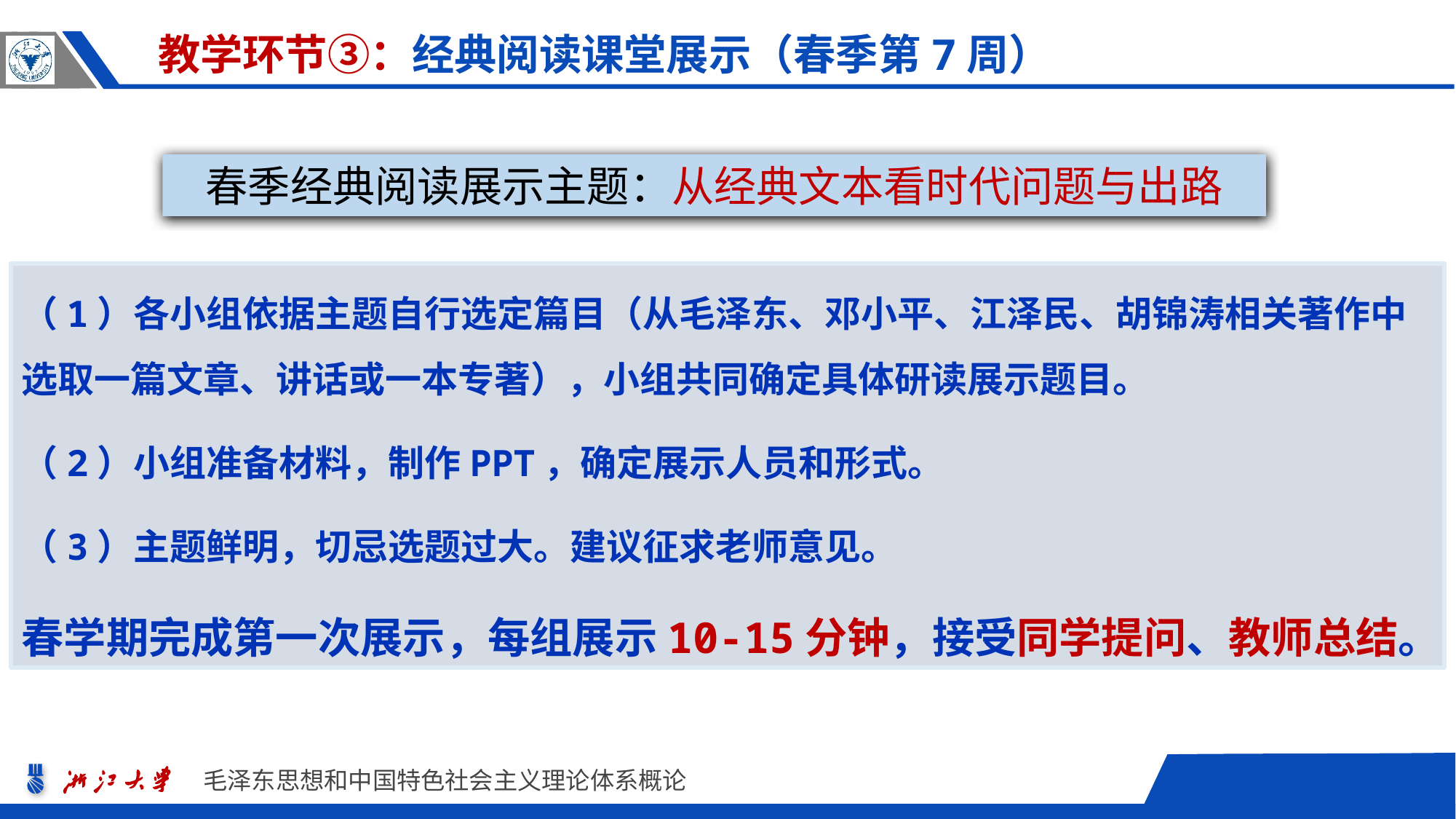

教学环节③：经典阅读课堂展示（春季第7周）
春季经典阅读展示主题：从经典文本看时代问题与出路
（1）各小组依据主题自行选定篇目（从毛泽东、邓小平、江泽民、胡锦涛相关著作中选取一篇文章、讲话或一本专著），小组共同确定具体研读展示题目。
（2）小组准备材料，制作PPT，确定展示人员和形式。
（3）主题鲜明，切忌选题过大。建议征求老师意见。
春学期完成第一次展示，每组展示10-15分钟，接受同学提问、教师总结。